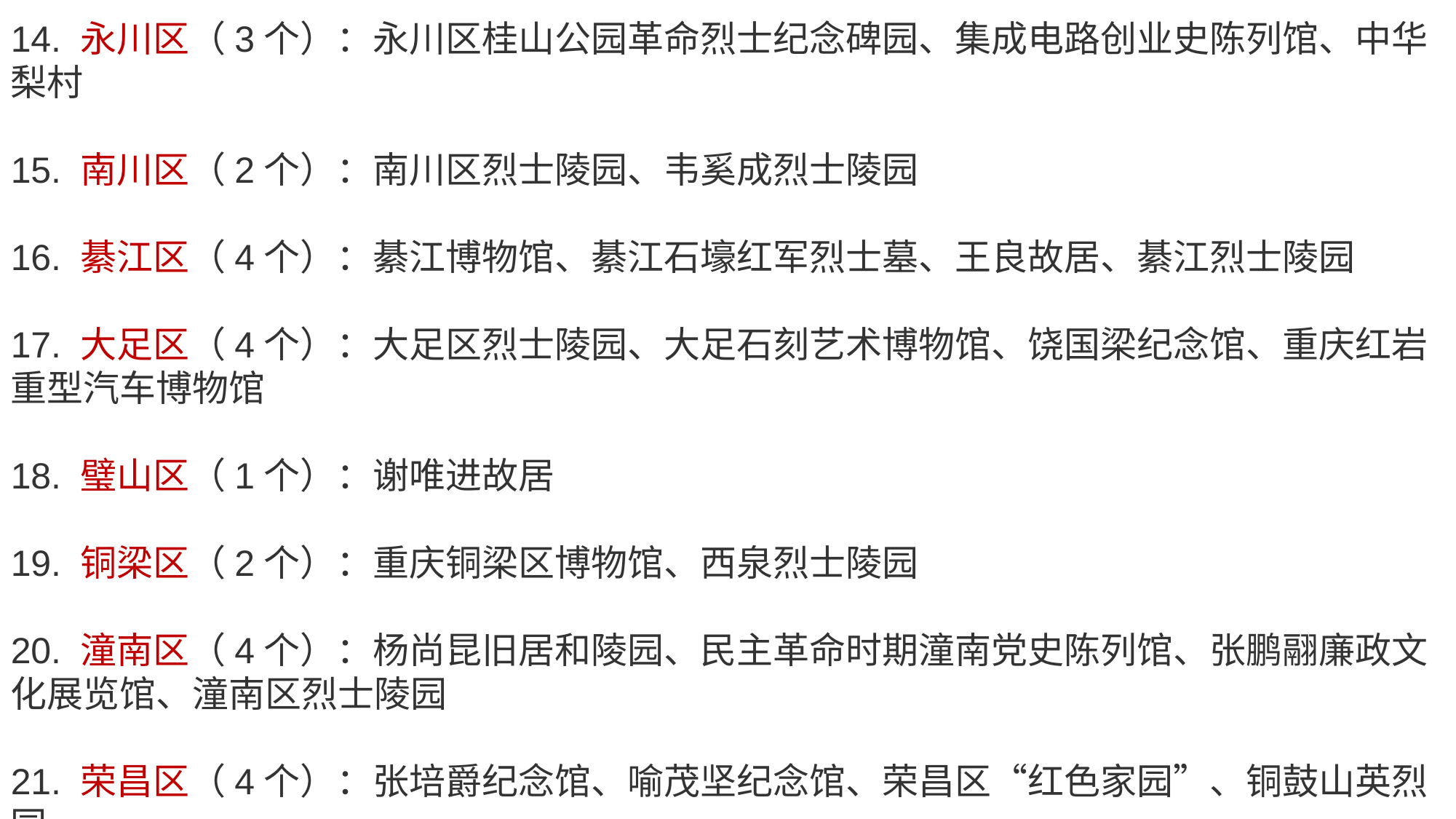

14. 永川区（3个）：永川区桂山公园革命烈士纪念碑园、集成电路创业史陈列馆、中华梨村

15. 南川区（2个）：南川区烈士陵园、韦奚成烈士陵园

16. 綦江区（4个）：綦江博物馆、綦江石壕红军烈士墓、王良故居、綦江烈士陵园

17. 大足区（4个）：大足区烈士陵园、大足石刻艺术博物馆、饶国梁纪念馆、重庆红岩重型汽车博物馆

18. 璧山区（1个）：谢唯进故居

19. 铜梁区（2个）：重庆铜梁区博物馆、西泉烈士陵园

20. 潼南区（4个）：杨尚昆旧居和陵园、民主革命时期潼南党史陈列馆、张鹏翮廉政文化展览馆、潼南区烈士陵园

21. 荣昌区（4个）：张培爵纪念馆、喻茂坚纪念馆、荣昌区“红色家园”、铜鼓山英烈园